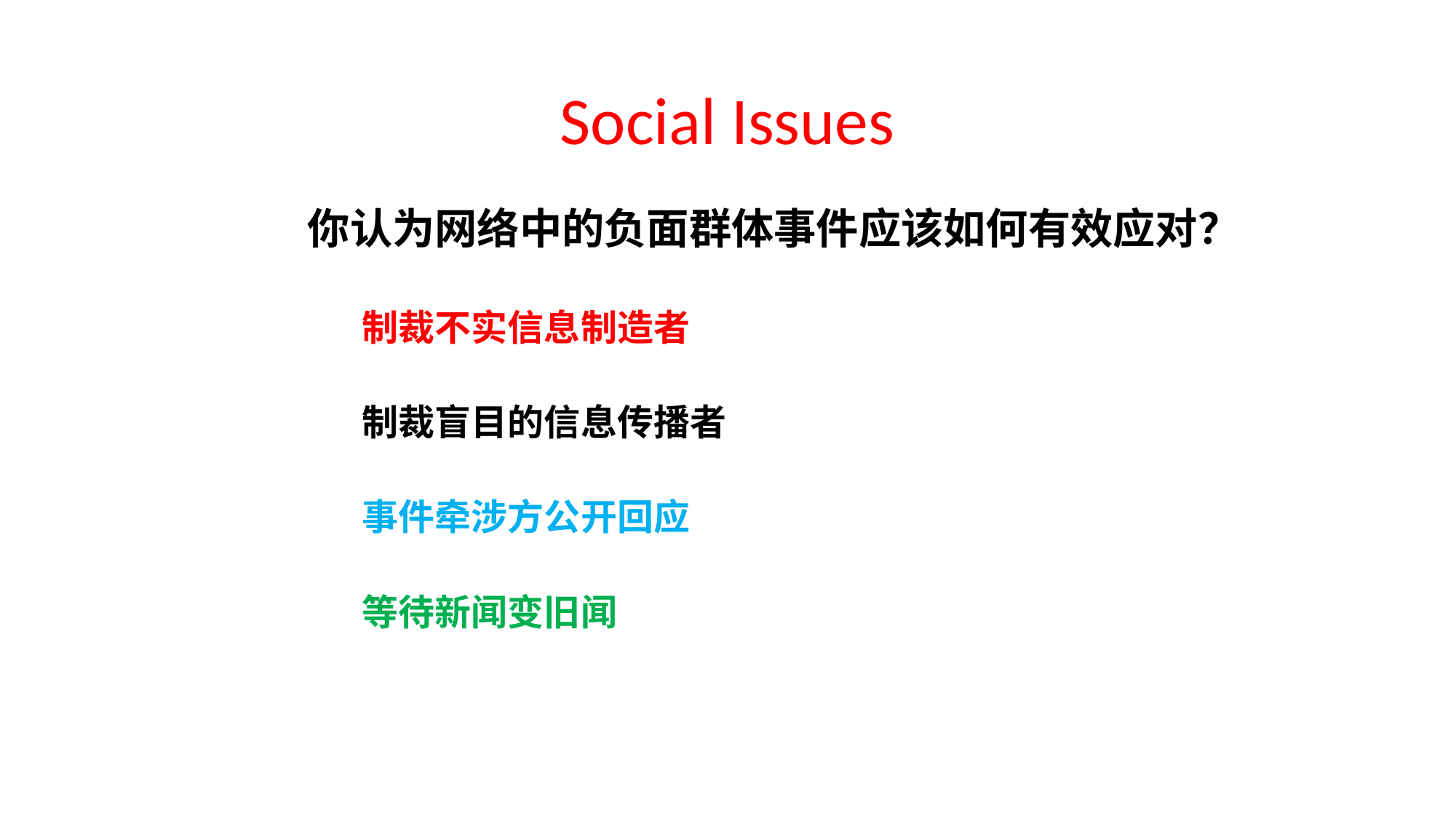

# Social Issues
你认为网络中的负面群体事件应该如何有效应对？
制裁不实信息制造者
制裁盲目的信息传播者
事件牵涉方公开回应
等待新闻变旧闻